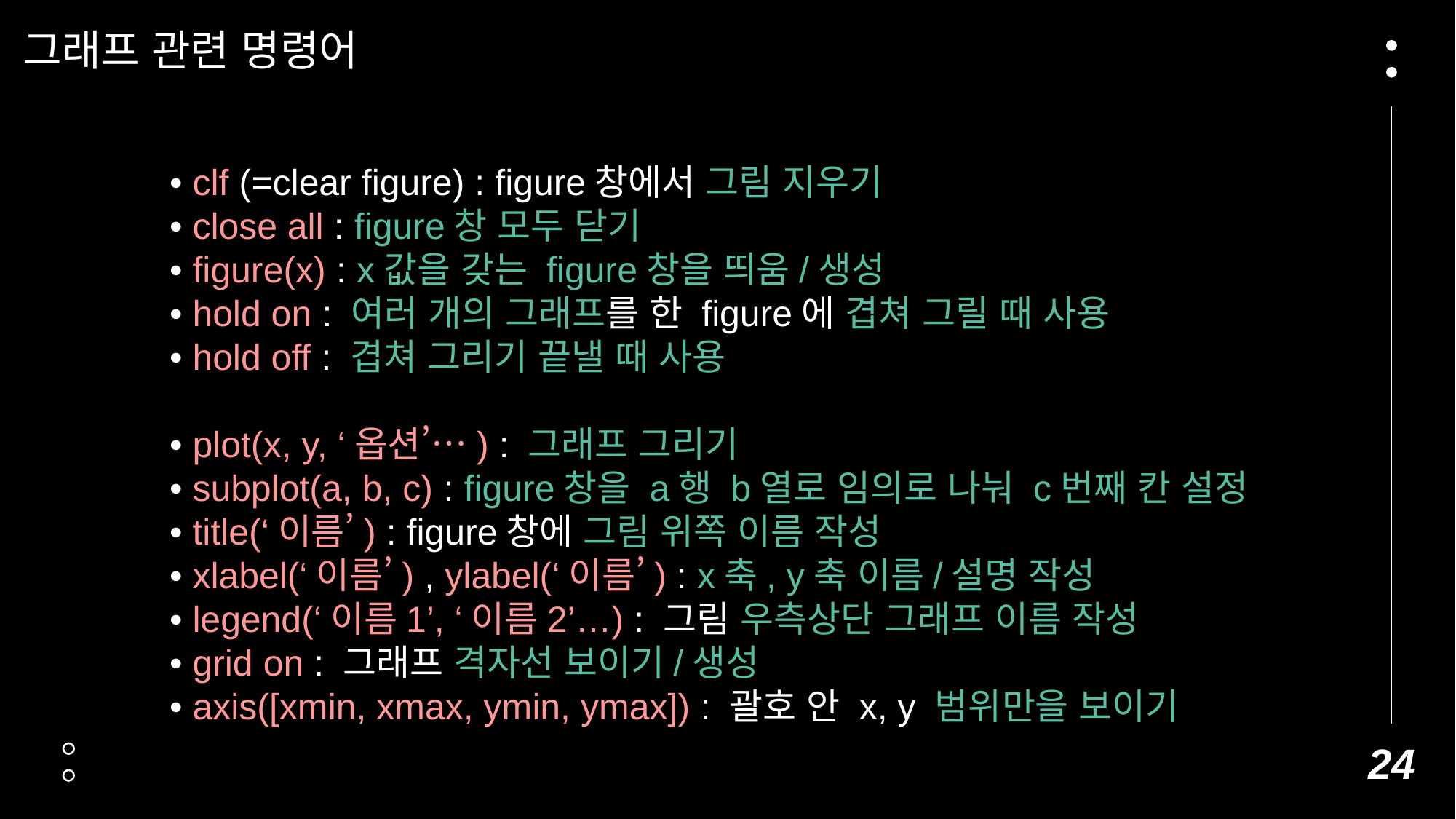

그래프 관련 명령어
• clf (=clear figure) : figure창에서 그림 지우기
• close all : figure창 모두 닫기
• figure(x) : x값을 갖는 figure창을 띄움/생성
• hold on : 여러 개의 그래프를 한 figure에 겹쳐 그릴 때 사용
• hold off : 겹쳐 그리기 끝낼 때 사용

• plot(x, y, ‘옵션’…) : 그래프 그리기
• subplot(a, b, c) : figure창을 a행 b열로 임의로 나눠 c번째 칸 설정
• title(‘이름’) : figure창에 그림 위쪽 이름 작성
• xlabel(‘이름’) , ylabel(‘이름’) : x축, y축 이름/설명 작성
• legend(‘이름1’, ‘이름2’…) : 그림 우측상단 그래프 이름 작성
• grid on : 그래프 격자선 보이기/생성
• axis([xmin, xmax, ymin, ymax]) : 괄호 안 x, y 범위만을 보이기
24